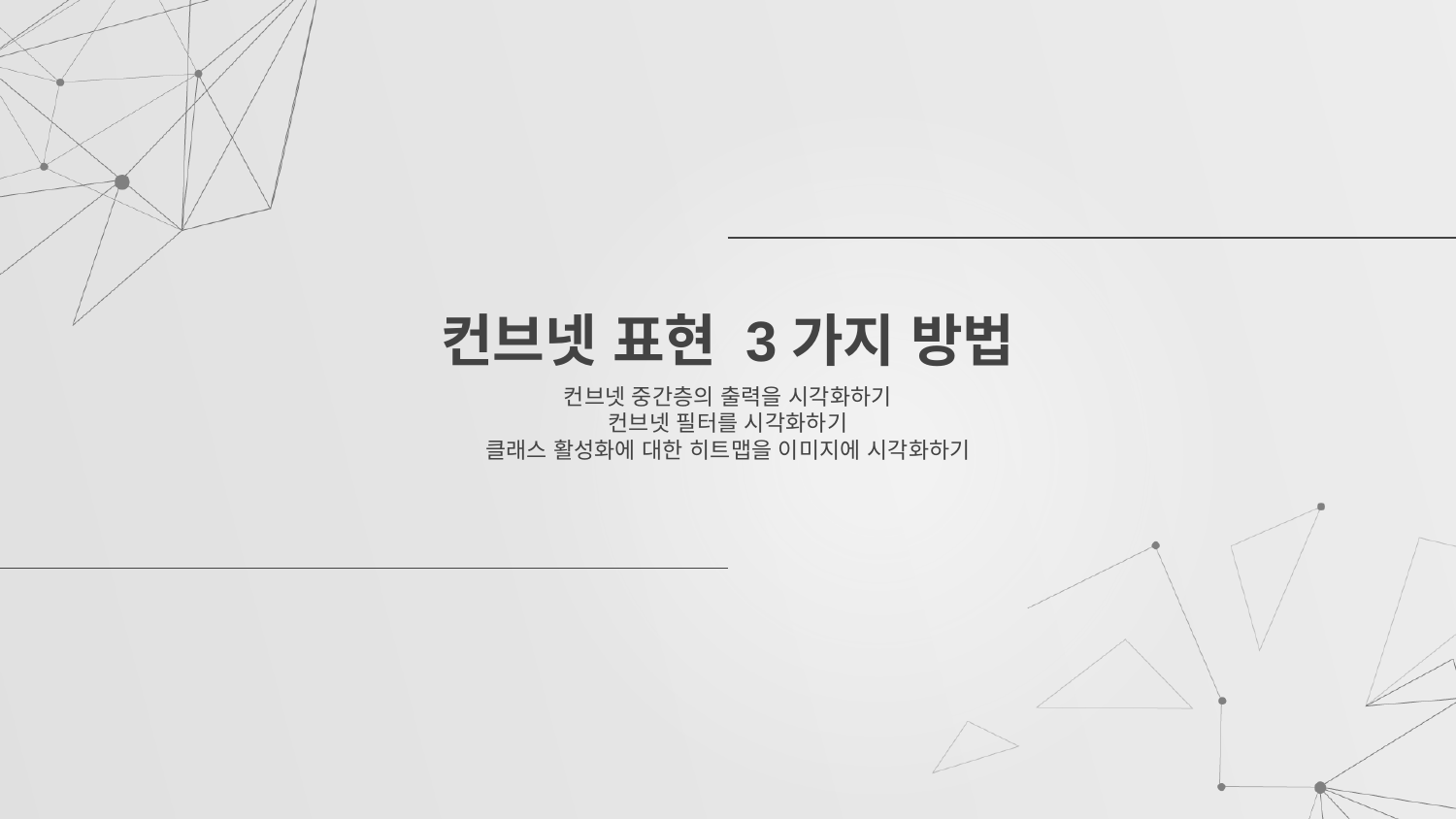

# 컨브넷 표현 3가지 방법
컨브넷 중간층의 출력을 시각화하기
컨브넷 필터를 시각화하기
클래스 활성화에 대한 히트맵을 이미지에 시각화하기